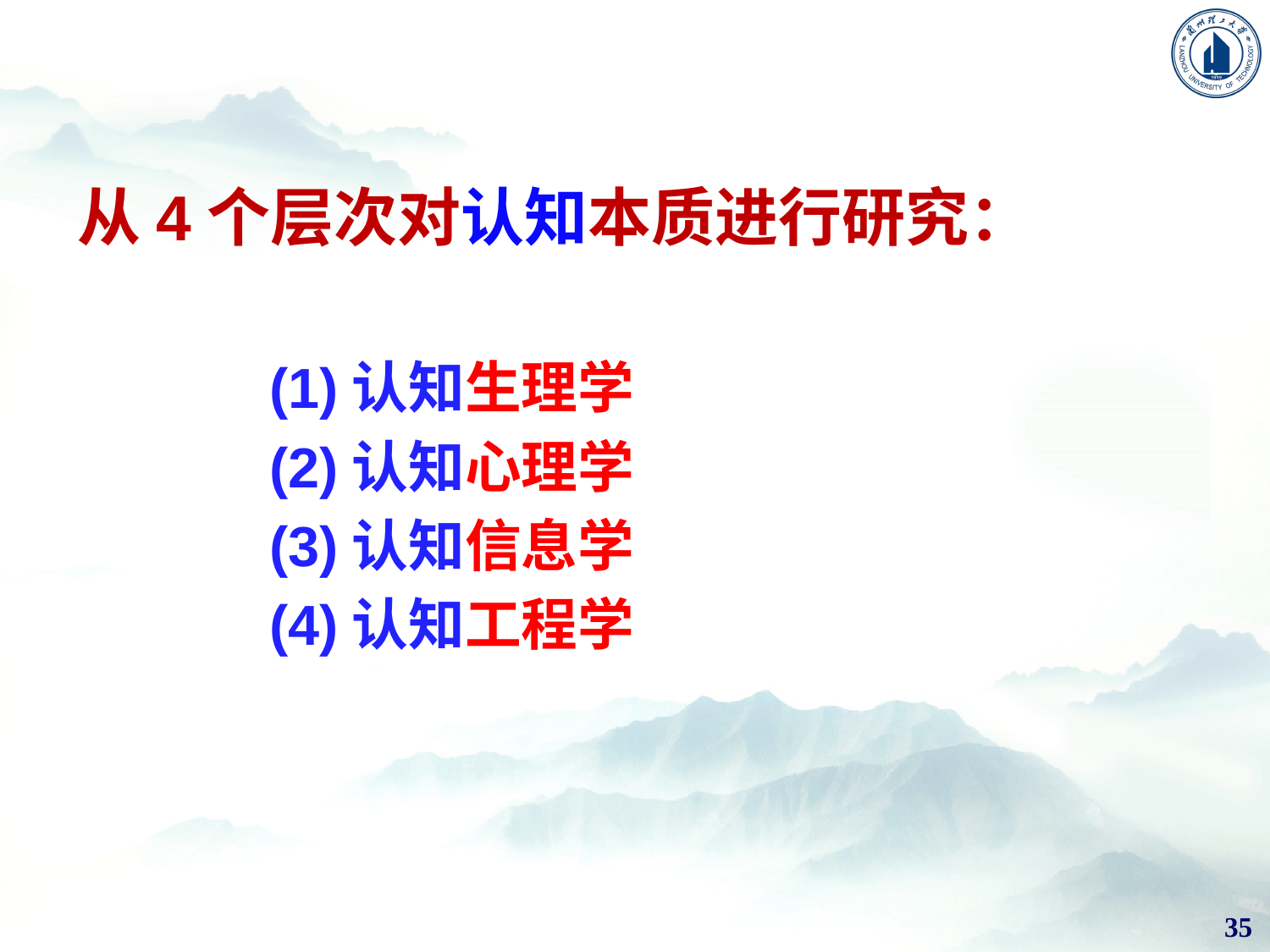

# 从4个层次对认知本质进行研究：
(1)认知生理学
(2)认知心理学
(3)认知信息学
(4)认知工程学

35